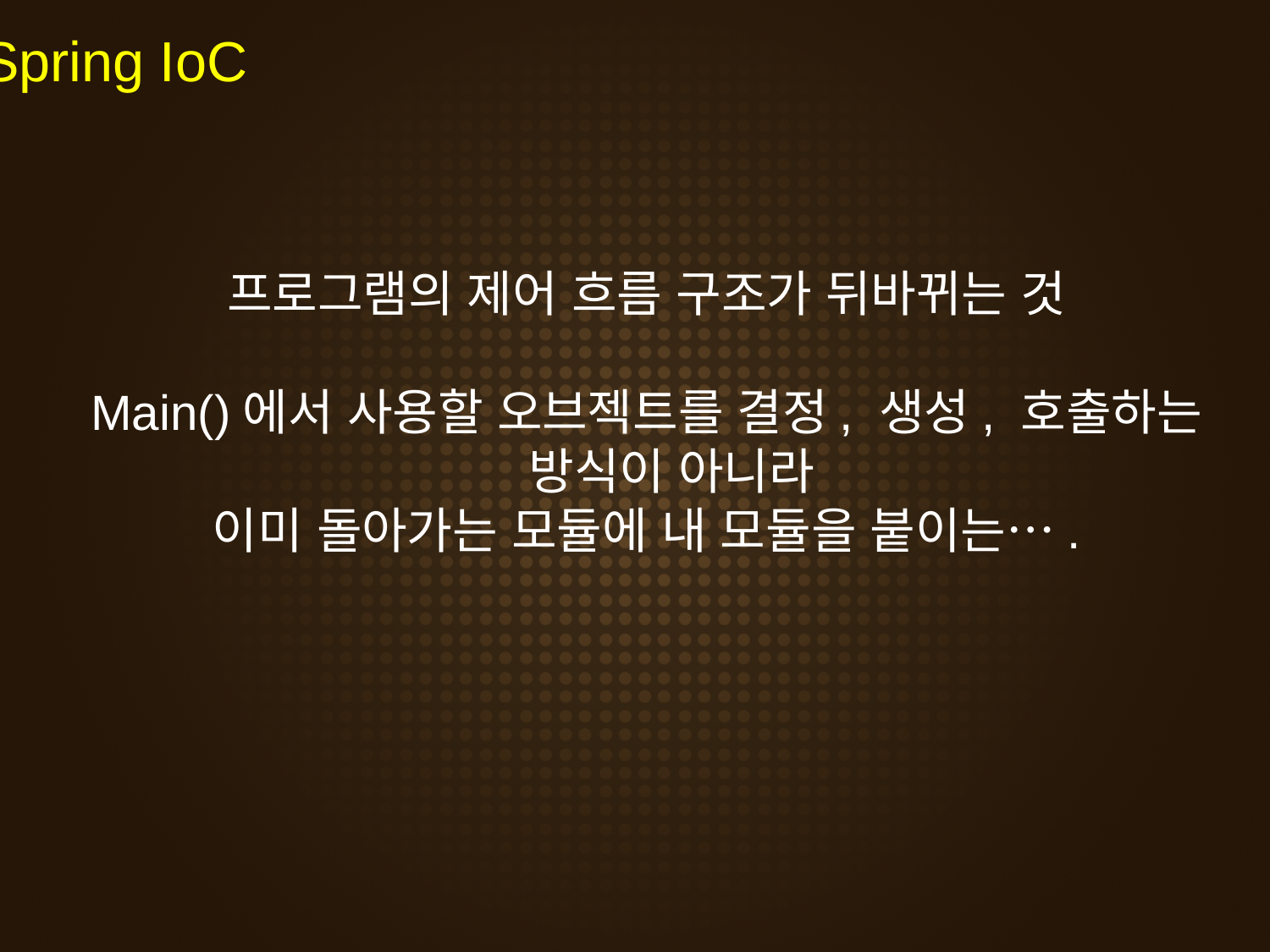

Spring IoC
프로그램의 제어 흐름 구조가 뒤바뀌는 것

Main()에서 사용할 오브젝트를 결정, 생성, 호출하는 방식이 아니라
이미 돌아가는 모듈에 내 모듈을 붙이는….